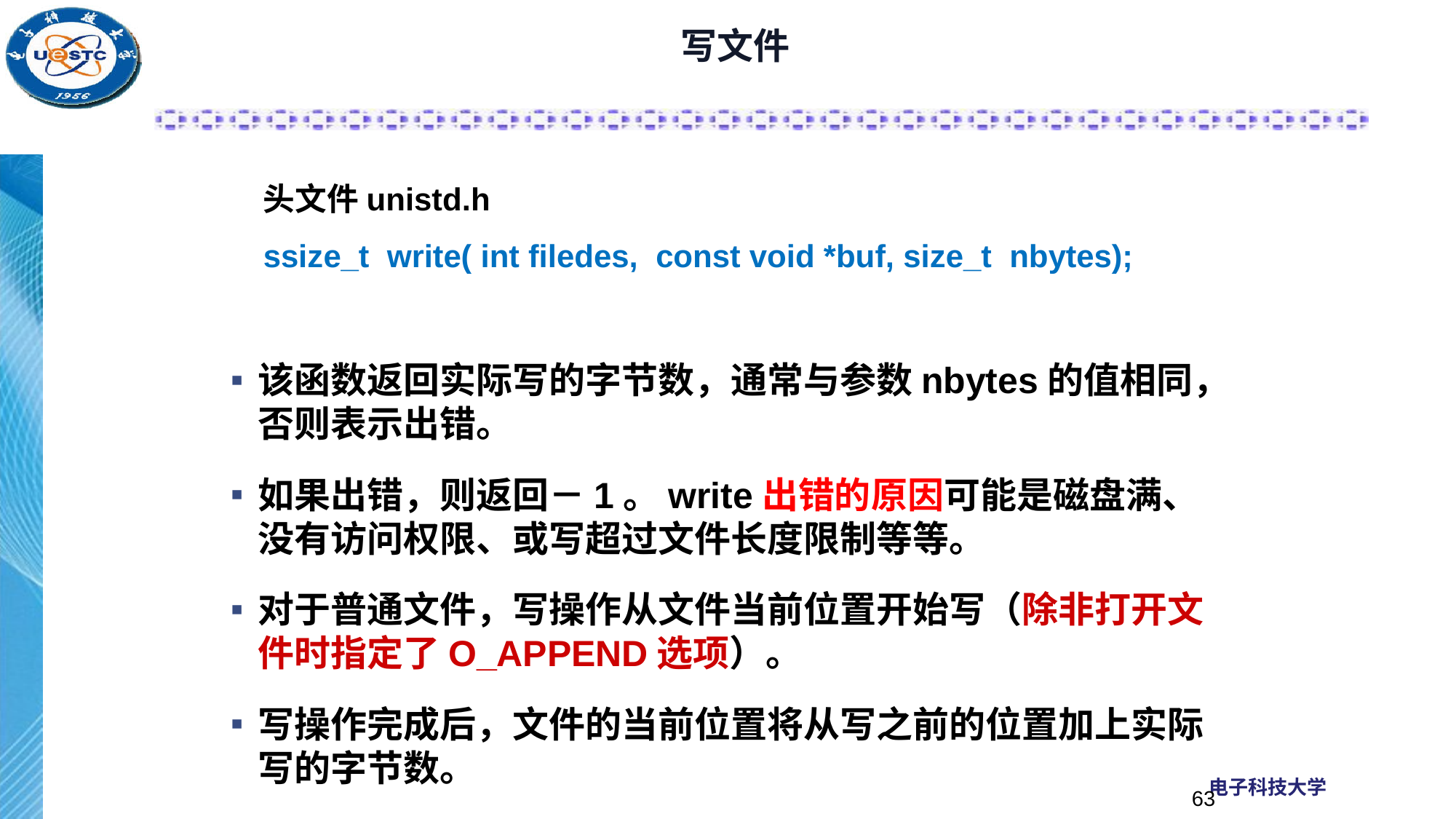

# 写文件
头文件unistd.h
ssize_t  write( int filedes,  const void *buf, size_t  nbytes);

该函数返回实际写的字节数，通常与参数nbytes的值相同，否则表示出错。
如果出错，则返回－1。write出错的原因可能是磁盘满、没有访问权限、或写超过文件长度限制等等。
对于普通文件，写操作从文件当前位置开始写（除非打开文件时指定了O_APPEND选项）。
写操作完成后，文件的当前位置将从写之前的位置加上实际写的字节数。
63